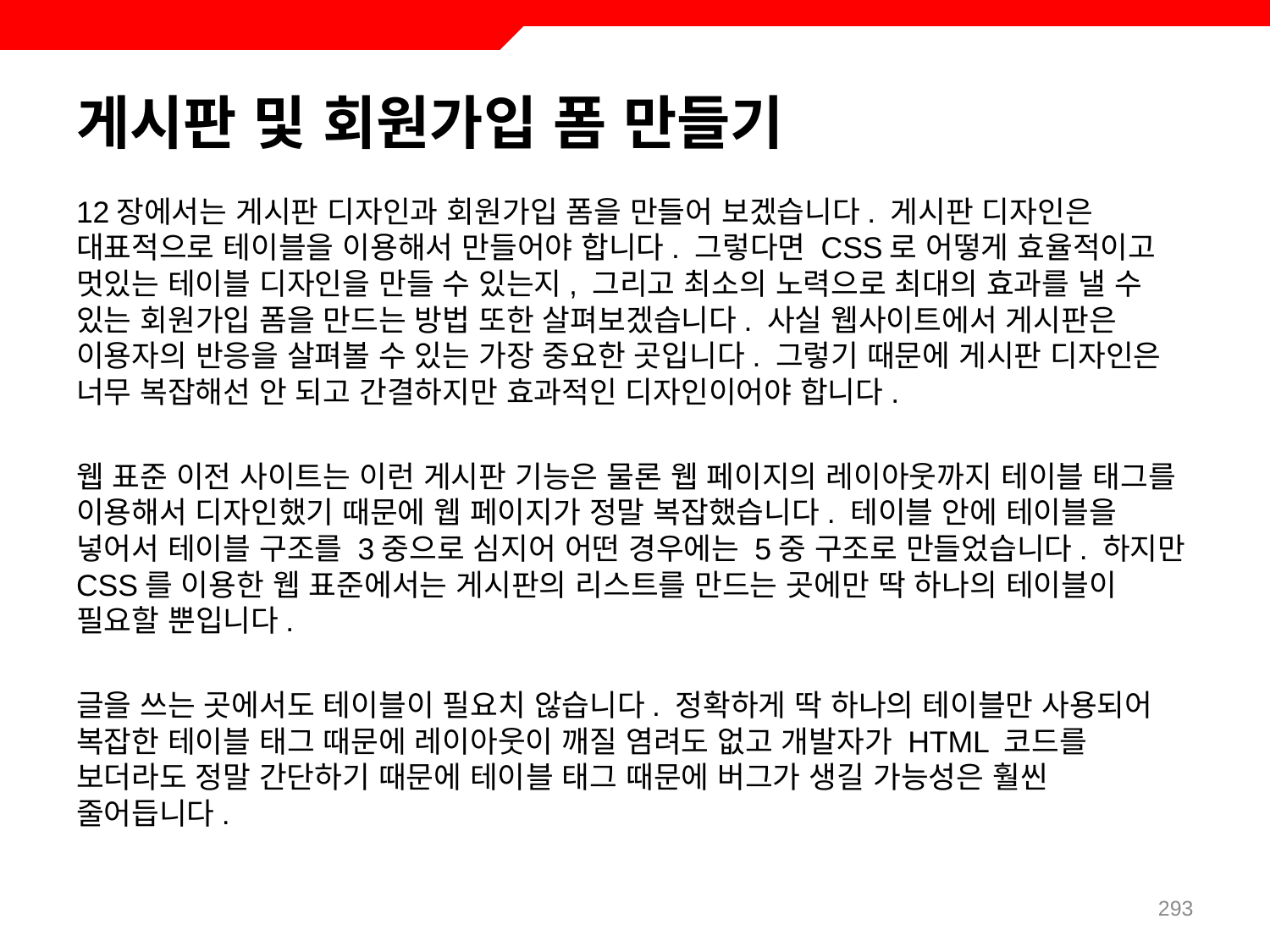

# 게시판 및 회원가입 폼 만들기
12장에서는 게시판 디자인과 회원가입 폼을 만들어 보겠습니다. 게시판 디자인은 대표적으로 테이블을 이용해서 만들어야 합니다. 그렇다면 CSS로 어떻게 효율적이고 멋있는 테이블 디자인을 만들 수 있는지, 그리고 최소의 노력으로 최대의 효과를 낼 수 있는 회원가입 폼을 만드는 방법 또한 살펴보겠습니다. 사실 웹사이트에서 게시판은 이용자의 반응을 살펴볼 수 있는 가장 중요한 곳입니다. 그렇기 때문에 게시판 디자인은 너무 복잡해선 안 되고 간결하지만 효과적인 디자인이어야 합니다.

웹 표준 이전 사이트는 이런 게시판 기능은 물론 웹 페이지의 레이아웃까지 테이블 태그를 이용해서 디자인했기 때문에 웹 페이지가 정말 복잡했습니다. 테이블 안에 테이블을 넣어서 테이블 구조를 3중으로 심지어 어떤 경우에는 5중 구조로 만들었습니다. 하지만 CSS를 이용한 웹 표준에서는 게시판의 리스트를 만드는 곳에만 딱 하나의 테이블이 필요할 뿐입니다.

글을 쓰는 곳에서도 테이블이 필요치 않습니다. 정확하게 딱 하나의 테이블만 사용되어 복잡한 테이블 태그 때문에 레이아웃이 깨질 염려도 없고 개발자가 HTML 코드를 보더라도 정말 간단하기 때문에 테이블 태그 때문에 버그가 생길 가능성은 훨씬 줄어듭니다.
293